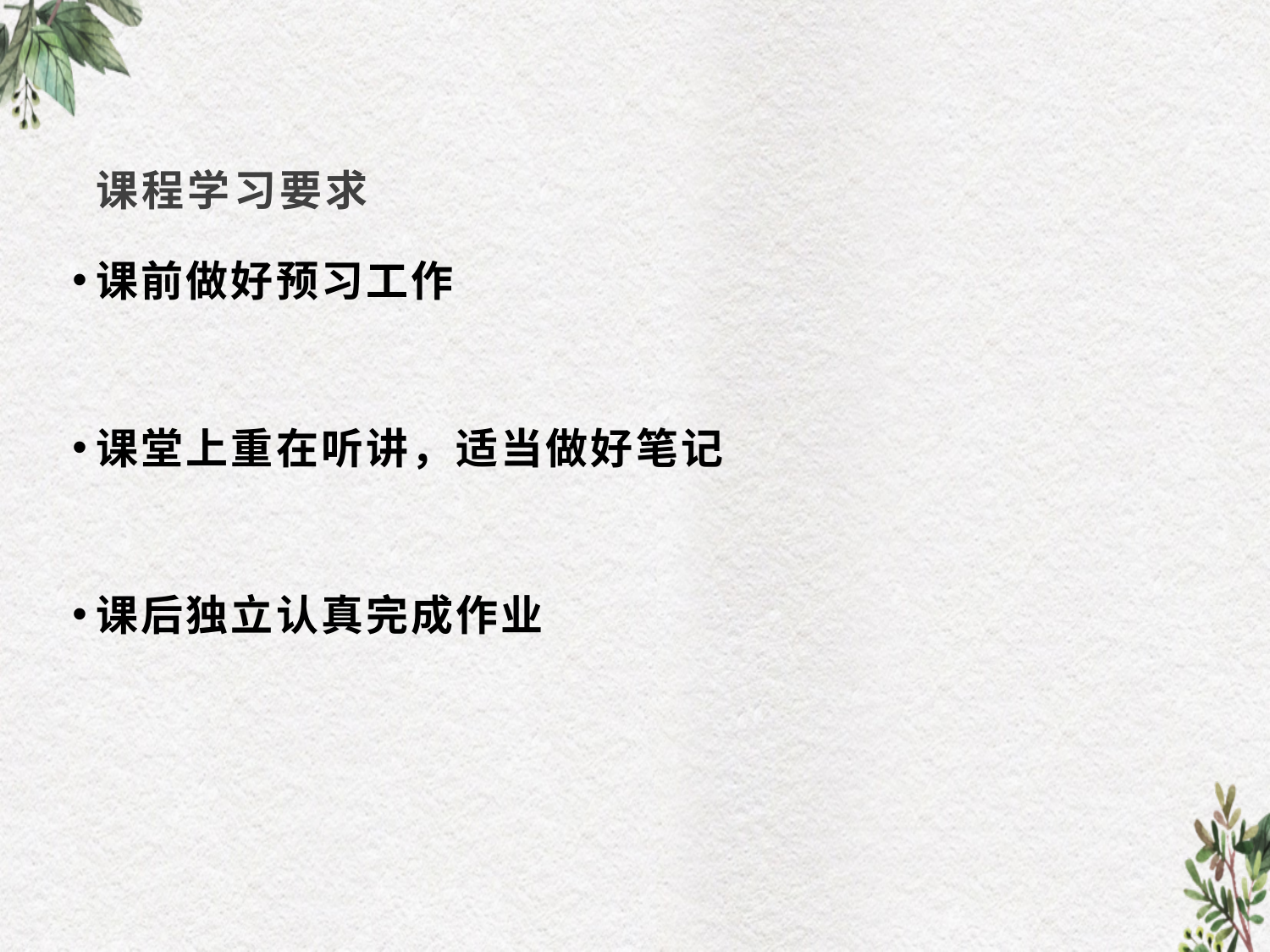

# 课程学习要求
课前做好预习工作

课堂上重在听讲，适当做好笔记

课后独立认真完成作业